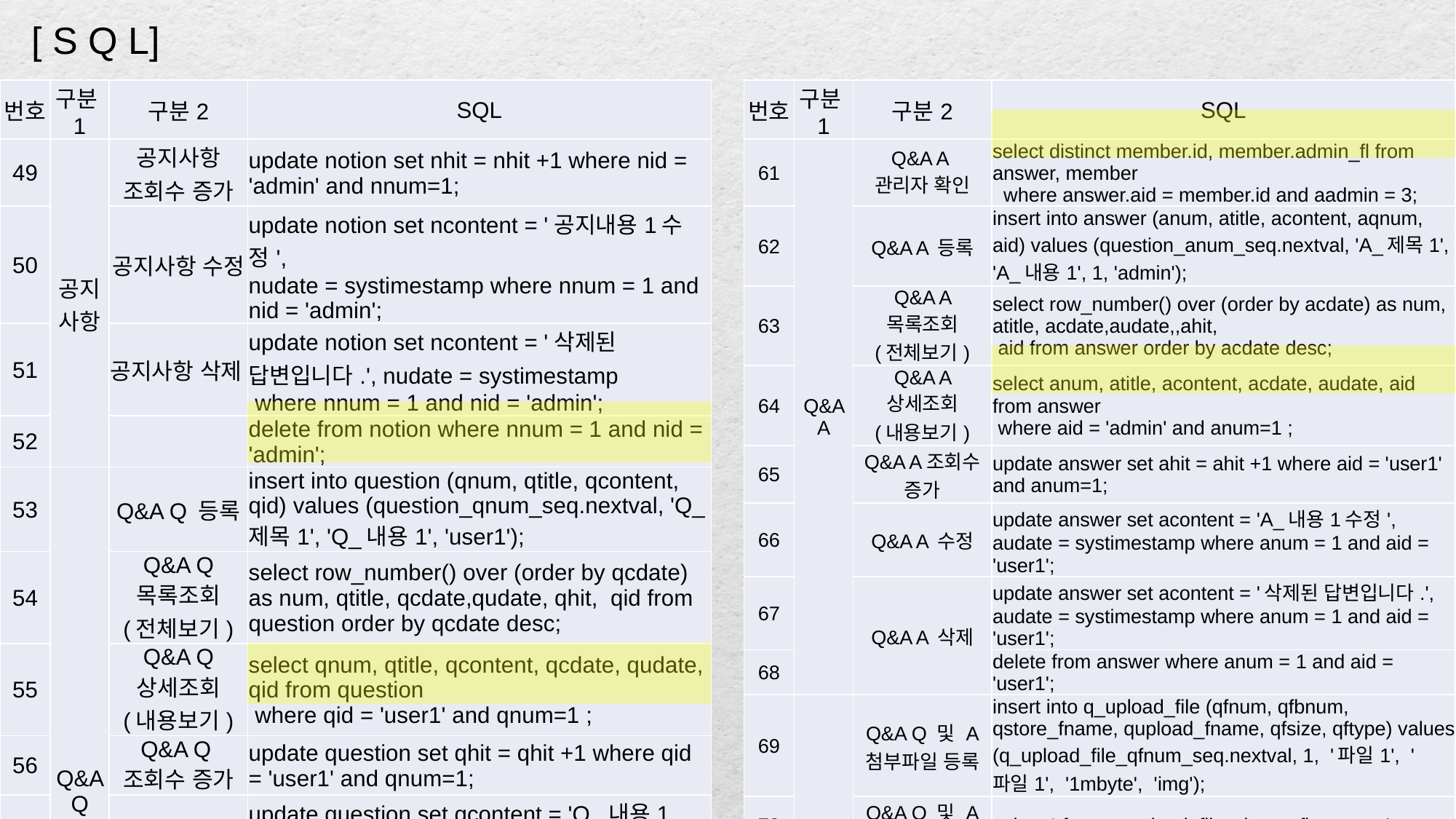

[ S Q L]
| 번호 | 구분1 | 구분2 | SQL |
| --- | --- | --- | --- |
| 49 | 공지 사항 | 공지사항 조회수 증가 | update notion set nhit = nhit +1 where nid = 'admin' and nnum=1; |
| 50 |  | 공지사항 수정 | update notion set ncontent = '공지내용1수정', nudate = systimestamp where nnum = 1 and nid = 'admin'; |
| 51 |  | 공지사항 삭제 | update notion set ncontent = '삭제된 답변입니다.', nudate = systimestamp where nnum = 1 and nid = 'admin'; |
| 52 |  |  | delete from notion where nnum = 1 and nid = 'admin'; |
| 53 | Q&A Q | Q&A Q 등록 | insert into question (qnum, qtitle, qcontent, qid) values (question\_qnum\_seq.nextval, 'Q\_제목1', 'Q\_내용1', 'user1'); |
| 54 |  | Q&A Q 목록조회 (전체보기) | select row\_number() over (order by qcdate) as num, qtitle, qcdate,qudate, qhit, qid from question order by qcdate desc; |
| 55 |  | Q&A Q 상세조회 (내용보기) | select qnum, qtitle, qcontent, qcdate, qudate, qid from question where qid = 'user1' and qnum=1 ; |
| 56 |  | Q&A Q조회수 증가 | update question set qhit = qhit +1 where qid = 'user1' and qnum=1; |
| 57 |  | Q&A Q 수정 | update question set qcontent = 'Q\_내용1수정', qudate = systimestamp where qnum = 1 and qid = 'user1'; |
| 58 |  | Q&A Q 수정불가 |  |
| 59 |  | Q&A Q 삭제 | update question set qcontent = '삭제된 질문입니다.', qudate = systimestamp where qnum = 1 and qid = 'user1'; |
| 60 |  |  | delete from question where qnum = 1 and qid = 'user1'; |
| 번호 | 구분1 | 구분2 | SQL |
| --- | --- | --- | --- |
| 61 | Q&A A | Q&A A 관리자 확인 | select distinct member.id, member.admin\_fl from answer, member where answer.aid = member.id and aadmin = 3; |
| 62 |  | Q&A A 등록 | insert into answer (anum, atitle, acontent, aqnum, aid) values (question\_anum\_seq.nextval, 'A\_제목1', 'A\_내용1', 1, 'admin'); |
| 63 |  | Q&A A 목록조회 (전체보기) | select row\_number() over (order by acdate) as num, atitle, acdate,audate,,ahit, aid from answer order by acdate desc; |
| 64 |  | Q&A A 상세조회 (내용보기) | select anum, atitle, acontent, acdate, audate, aid from answer where aid = 'admin' and anum=1 ; |
| 65 |  | Q&A A조회수 증가 | update answer set ahit = ahit +1 where aid = 'user1' and anum=1; |
| 66 |  | Q&A A 수정 | update answer set acontent = 'A\_내용1수정', audate = systimestamp where anum = 1 and aid = 'user1'; |
| 67 |  | Q&A A 삭제 | update answer set acontent = '삭제된 답변입니다.', audate = systimestamp where anum = 1 and aid = 'user1'; |
| 68 |  |  | delete from answer where anum = 1 and aid = 'user1'; |
| 69 | Q&A Q 첨부파일 | Q&A Q 및 A 첨부파일 등록 | insert into q\_upload\_file (qfnum, qfbnum, qstore\_fname, qupload\_fname, qfsize, qftype) values (q\_upload\_file\_qfnum\_seq.nextval, 1, '파일1', '파일1', '1mbyte', 'img'); |
| 70 |  | Q&A Q 및 A 첨부파일 조회 | select \* from q\_upload\_file where qfbnum = 1; |
| 71 |  | Q&A Q 및 A 첨부파일 수정 | update q\_upload\_file set qstore\_fname = '파일1수정', qupload\_fname = '파일1수정', qfsize = '1mbyte', qftype = 'img', qfudate = systimestamp where qfbnum = 1; |
| 72 |  | Q&A Q 및 A 첨부파일 다운로드 |  |
| 73 |  | Q&A Q 및 A 첨부파일 삭제 | delete from q\_upload\_file where qfnum = 1; |